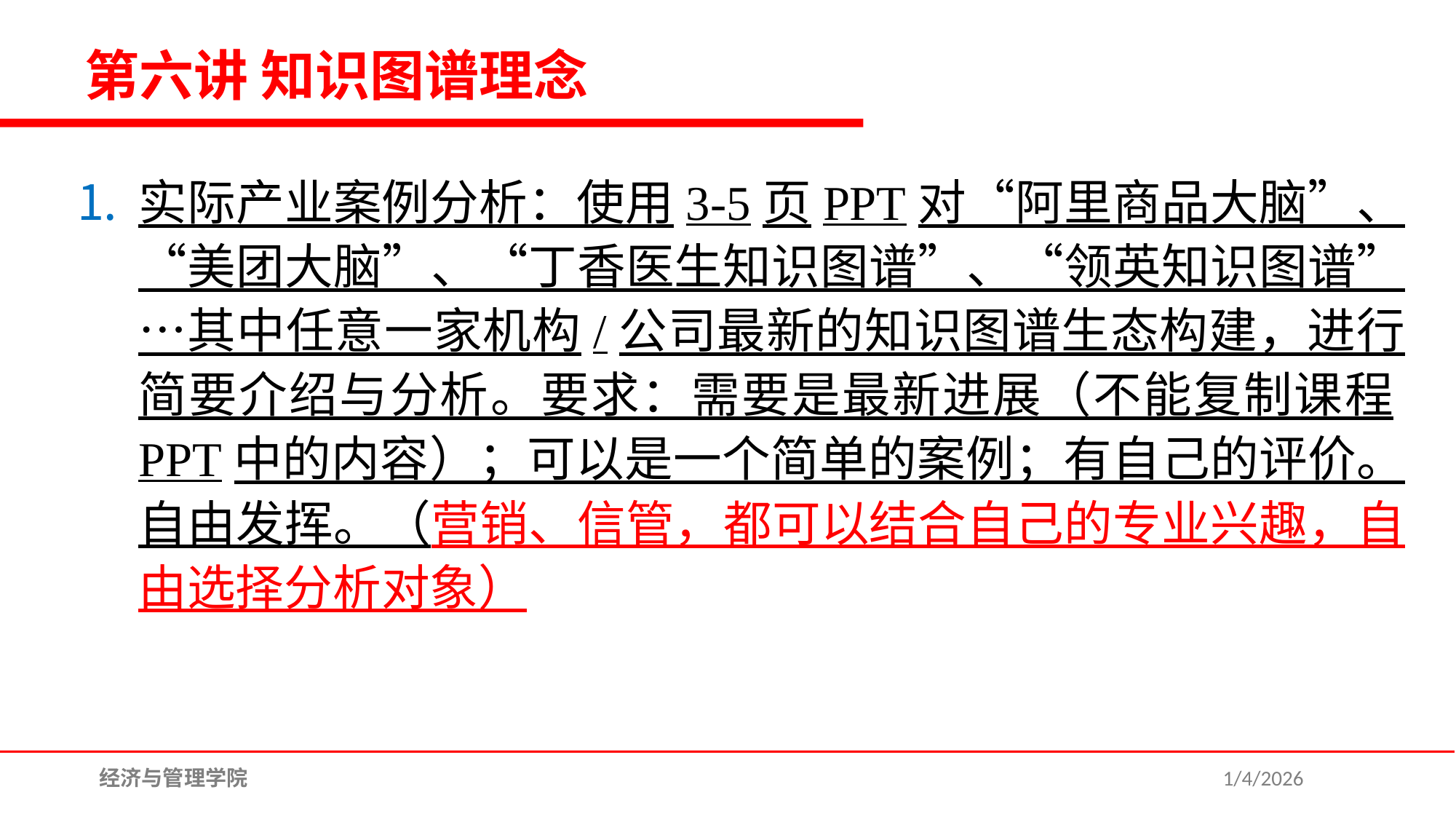

第六讲 知识图谱理念
实际产业案例分析：使用3-5页PPT对“阿里商品大脑”、“美团大脑”、“丁香医生知识图谱”、“领英知识图谱”…其中任意一家机构/公司最新的知识图谱生态构建，进行简要介绍与分析。要求：需要是最新进展（不能复制课程PPT中的内容）；可以是一个简单的案例；有自己的评价。自由发挥。（营销、信管，都可以结合自己的专业兴趣，自由选择分析对象）